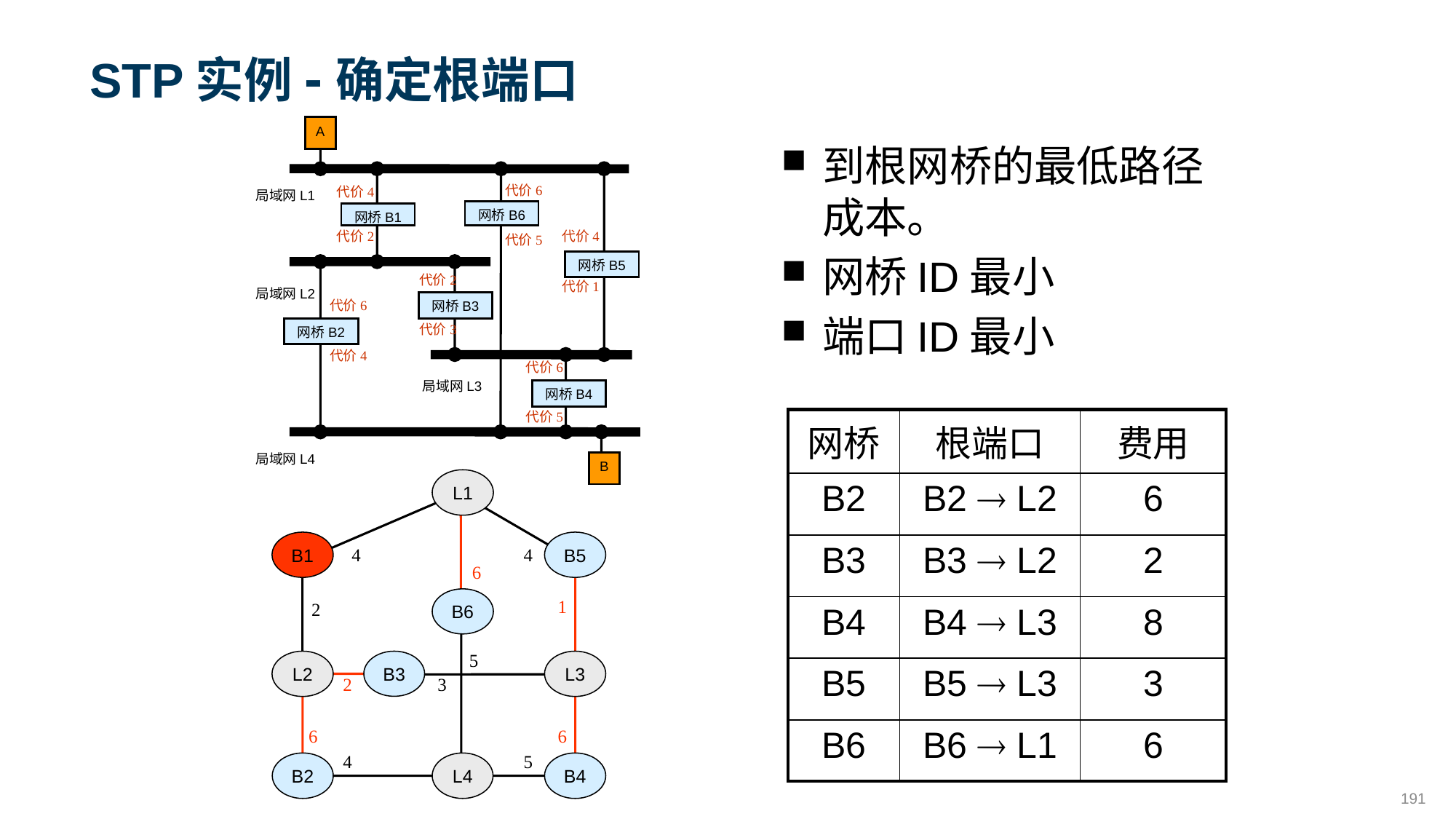

# STP实例-确定根端口
A

代价6
代价4
局域网L1
网桥B6
网桥B1
代价2
代价4
代价5
网桥B5

代价2
代价1
局域网L2
代价6
网桥B3
代价3
网桥B2
代价4
代价6

局域网L3
网桥B4
代价5

局域网L4
B
到根网桥的最低路径成本。
网桥ID最小
端口ID最小
| 网桥 | 根端口 | 费用 |
| --- | --- | --- |
| B2 | B2 → L2 | 6 |
| B3 | B3 → L2 | 2 |
| B4 | B4 → L3 | 8 |
| B5 | B5 → L3 | 3 |
| B6 | B6 → L1 | 6 |
L1

B1
B5
4
4

6
B6
1
2
5
L2
B3
L3

2
3

6
6
4
5
B2
L4
B4

191